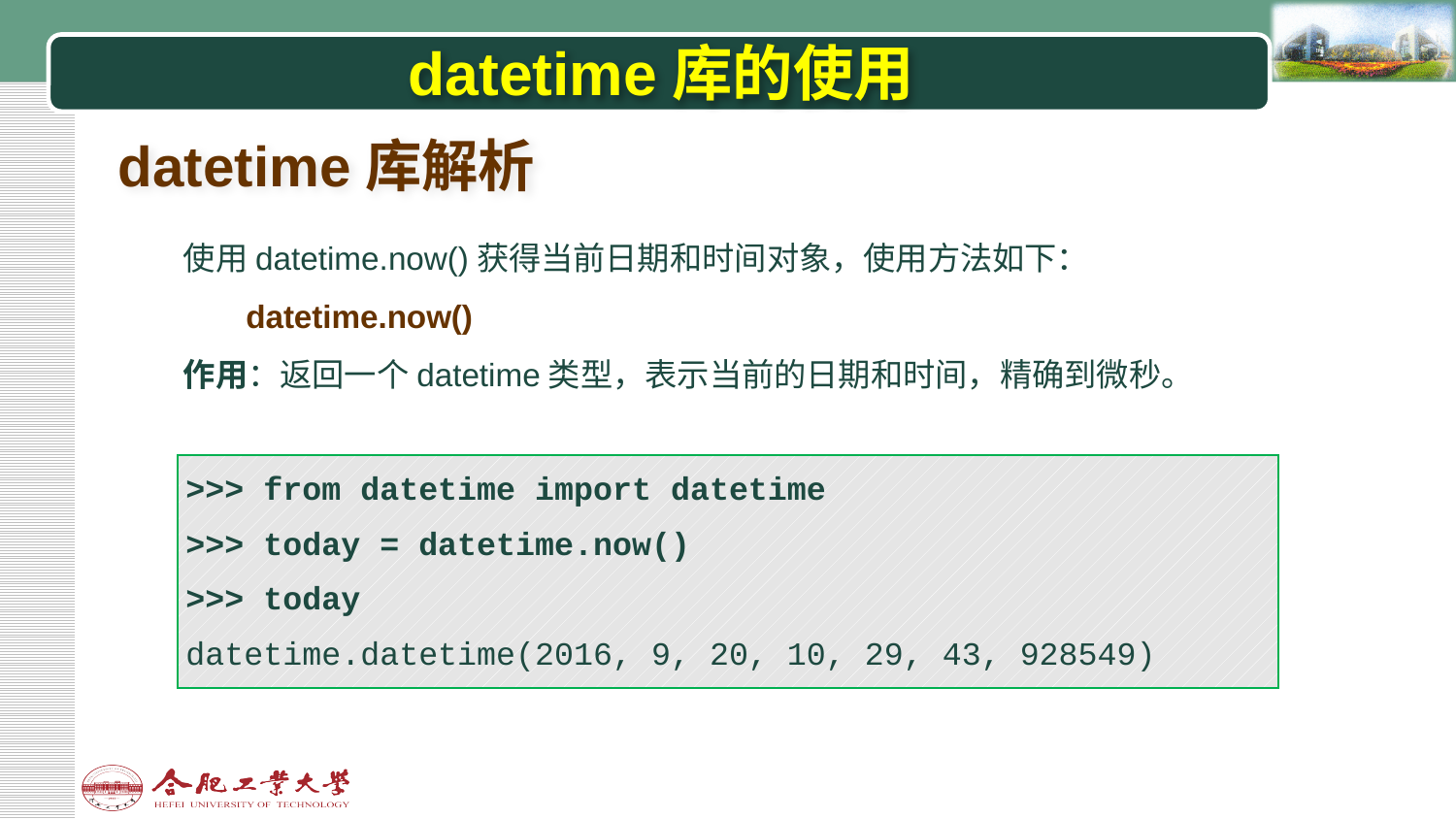

# datetime库的使用
datetime库解析
使用datetime.now()获得当前日期和时间对象，使用方法如下：
       datetime.now()
作用：返回一个datetime类型，表示当前的日期和时间，精确到微秒。
| >>> from datetime import datetime >>> today = datetime.now() >>> today datetime.datetime(2016, 9, 20, 10, 29, 43, 928549) |
| --- |